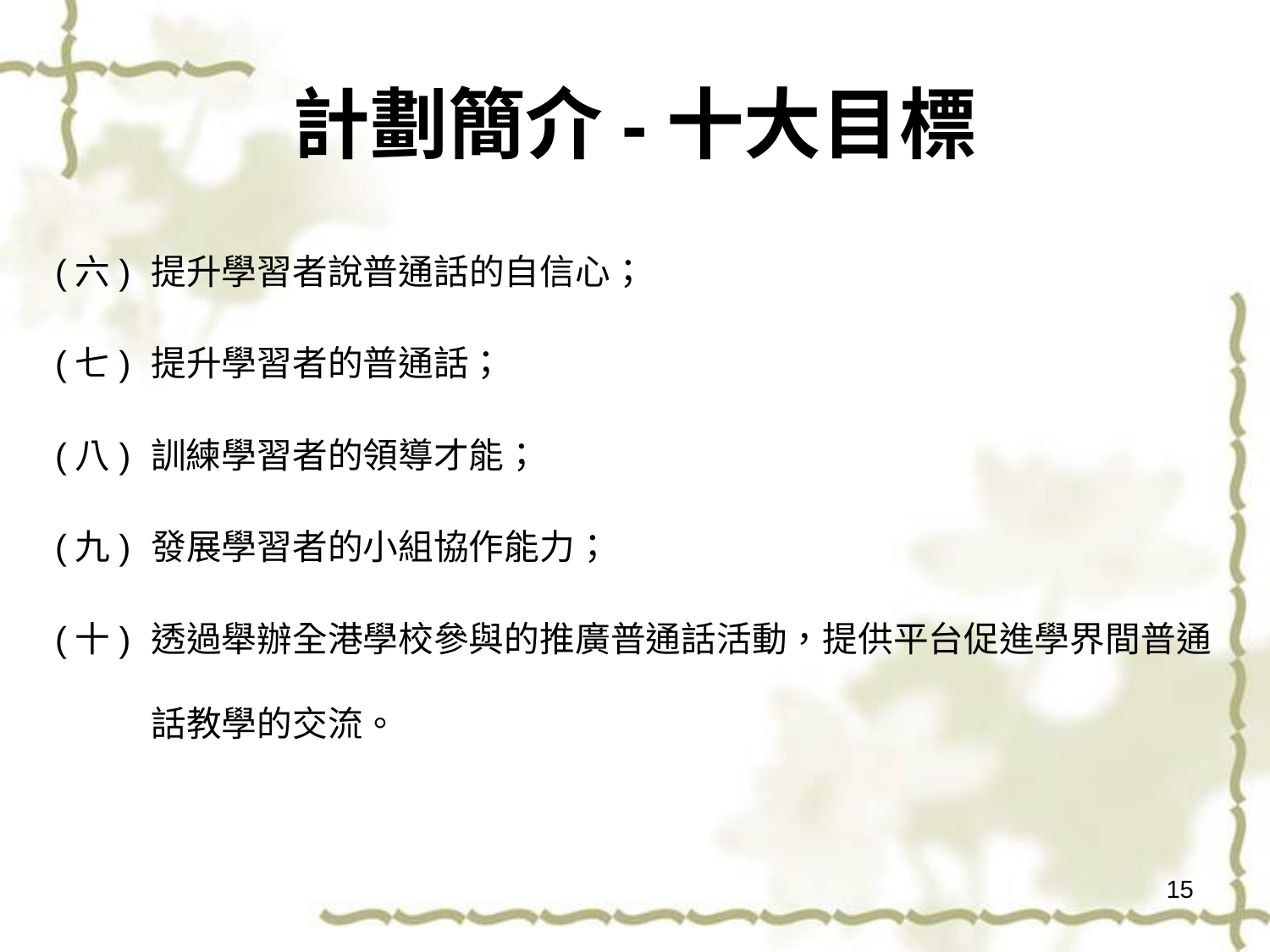

# 計劃簡介-十大目標
(六) 	提升學習者說普通話的自信心；
(七) 	提升學習者的普通話；
(八) 	訓練學習者的領導才能；
(九) 	發展學習者的小組協作能力；
(十) 	透過舉辦全港學校參與的推廣普通話活動，提供平台促進學界間普通話教學的交流。
15